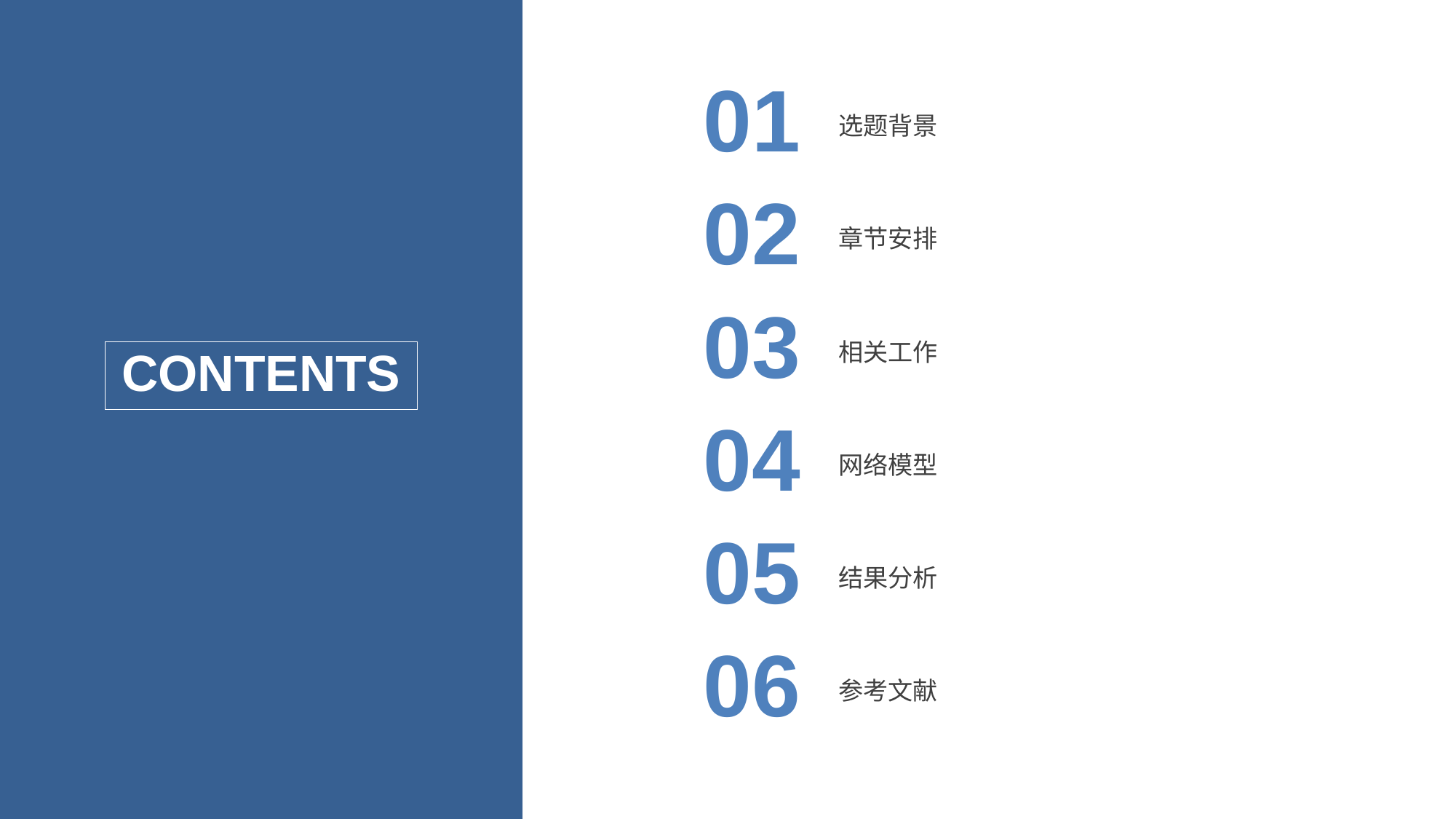

01
选题背景
02
章节安排
03
相关工作
CONTENTS
04
网络模型
05
结果分析
06
参考文献